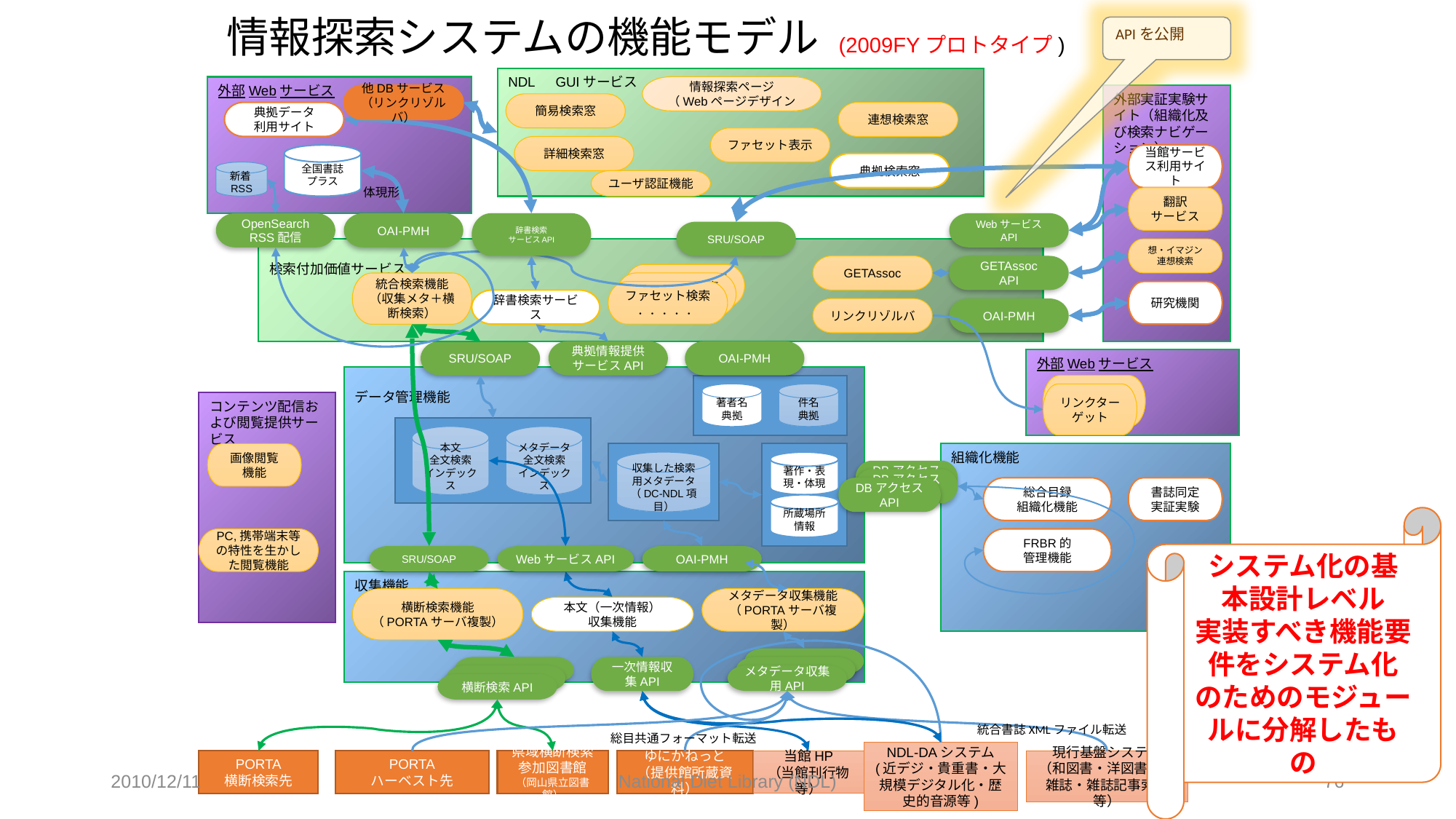

# 情報探索システムの機能モデル (2009FYプロトタイプ)
APIを公開
NDL　GUIサービス
外部Webサービス
情報探索ページ
（Webページデザイン
他DBサービス
（リンクリゾルバ）
外部実証実験サイト（組織化及び検索ナビゲーション）
簡易検索窓
典拠データ
利用サイト
連想検索窓
ファセット表示
詳細検索窓
全国書誌
プラス
当館サービス利用サイト
典拠検索窓
新着RSS
ユーザ認証機能
体現形
翻訳
サービス
OpenSearch
RSS配信
OAI-PMH
辞書検索
サービスAPI
Webサービス
API
SRU/SOAP

検索付加価値サービス
想・イマジン
連想検索
GETAssoc
GETAssoc
API
ファセット検索
．．．．．
統合検索機能
（収集メタ＋横断検索）
ファセット検索
．．．．．
ファセット検索
．．．．．
研究機関
辞書検索サービス
リンクリゾルバ
OAI-PMH
SRU/SOAP
典拠情報提供
サービスAPI
OAI-PMH
外部Webサービス

データ管理機能

著者名
典拠
件名
典拠
リンクターゲット
コンテンツ配信および閲覧提供サービス

本文
全文検索
インデックス
メタデータ
全文検索
インデックス
画像閲覧
機能

組織化機能
収集した検索用メタデータ
（DC-NDL項目）
著作・表現・体現
DBアクセス
API
DBアクセス
API
DBアクセス
API
総合目録
組織化機能
書誌同定
実証実験
所蔵場所情報
システム化の基本設計レベル
実装すべき機能要件をシステム化のためのモジュールに分解したもの
PC,携帯端末等の特性を生かした閲覧機能
FRBR的
管理機能
SRU/SOAP
WebサービスAPI
OAI-PMH
収集機能
横断検索機能
（PORTAサーバ複製）
メタデータ収集機能
（PORTAサーバ複製）
本文（一次情報）
収集機能
収集用API
横断検索API
一次情報収集API
収集用API
横断検索API
メタデータ収集用API
横断検索API
統合書誌XMLファイル転送
総目共通フォーマット転送
NDL-DAシステム
(近デジ・貴重書・大規模デジタル化・歴史的音源等)
PORTA
横断検索先
PORTA
ハーベスト先
県域横断検索
参加図書館
（岡山県立図書館）
ゆにかねっと
（提供館所蔵資料）
当館HP
（当館刊行物等）
現行基盤システム
（和図書・洋図書・和雑誌・雑誌記事索引等）
2010/12/11
National Diet Library (NDL)
76